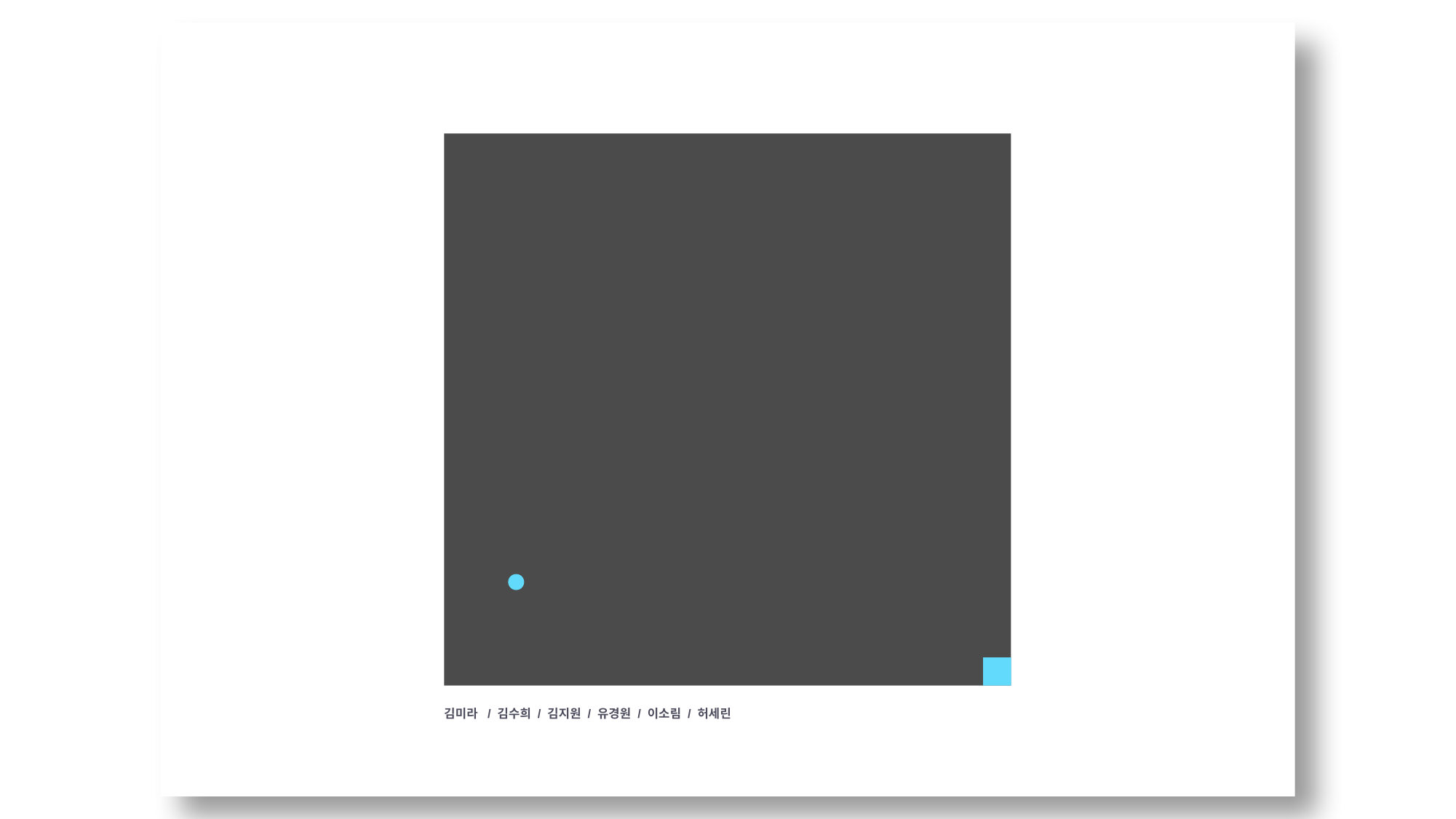

BITCAMP
한옥 특화 숙박 예약 사이트
HanOkay
한오케이

김미라  / 김수희 / 김지원 / 유경원 / 이소림 / 허세린